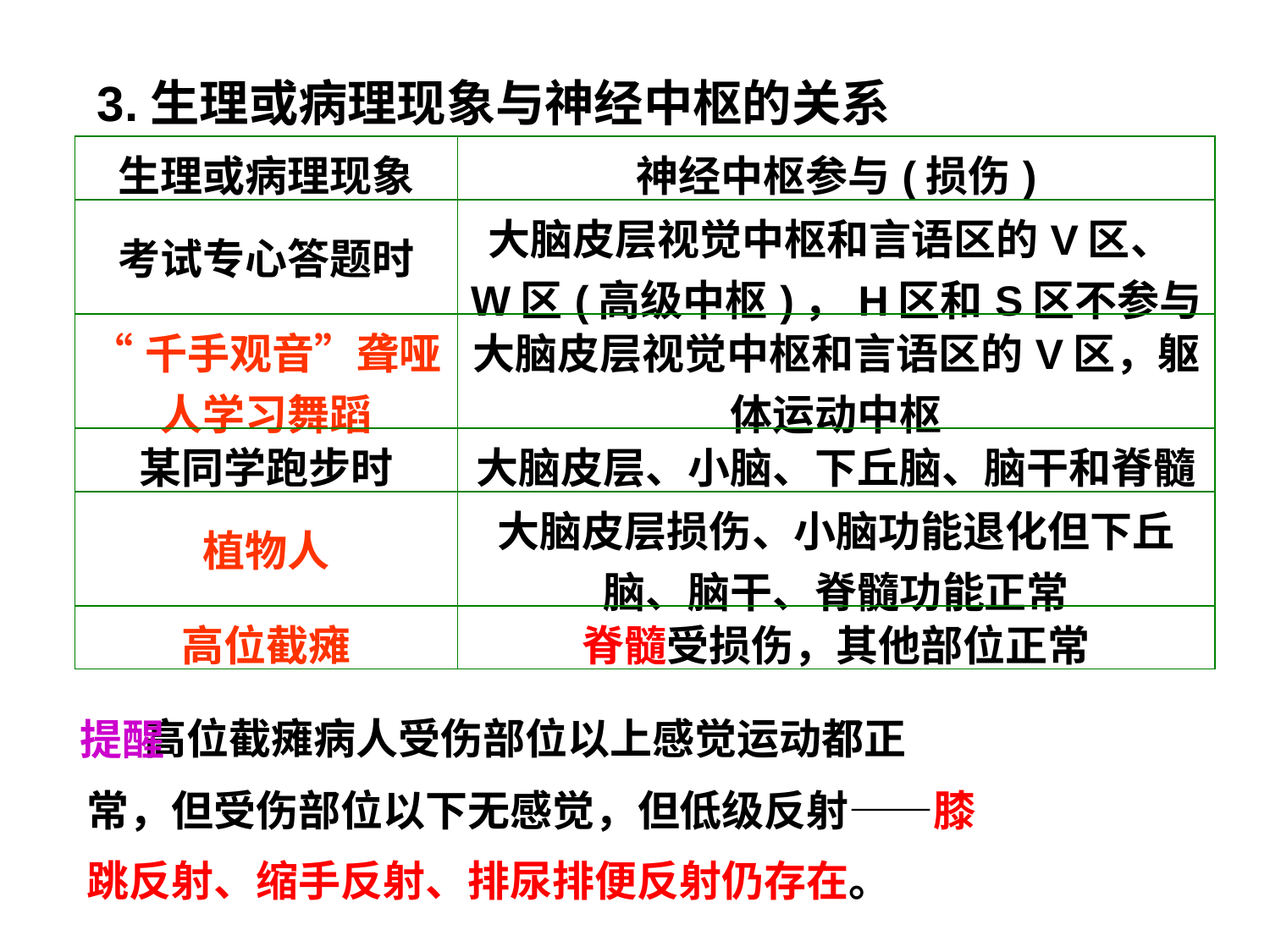

3.生理或病理现象与神经中枢的关系
| 生理或病理现象 | 神经中枢参与(损伤) |
| --- | --- |
| 考试专心答题时 | 大脑皮层视觉中枢和言语区的V区、W区(高级中枢)，H区和S区不参与 |
| “千手观音”聋哑人学习舞蹈 | 大脑皮层视觉中枢和言语区的V区，躯体运动中枢 |
| 某同学跑步时 | 大脑皮层、小脑、下丘脑、脑干和脊髓 |
| 植物人 | 大脑皮层损伤、小脑功能退化但下丘脑、脑干、脊髓功能正常 |
| 高位截瘫 | 脊髓受损伤，其他部位正常 |
       高位截瘫病人受伤部位以上感觉运动都正
 常，但受伤部位以下无感觉，但低级反射——膝
 跳反射、缩手反射、排尿排便反射仍存在。
提醒